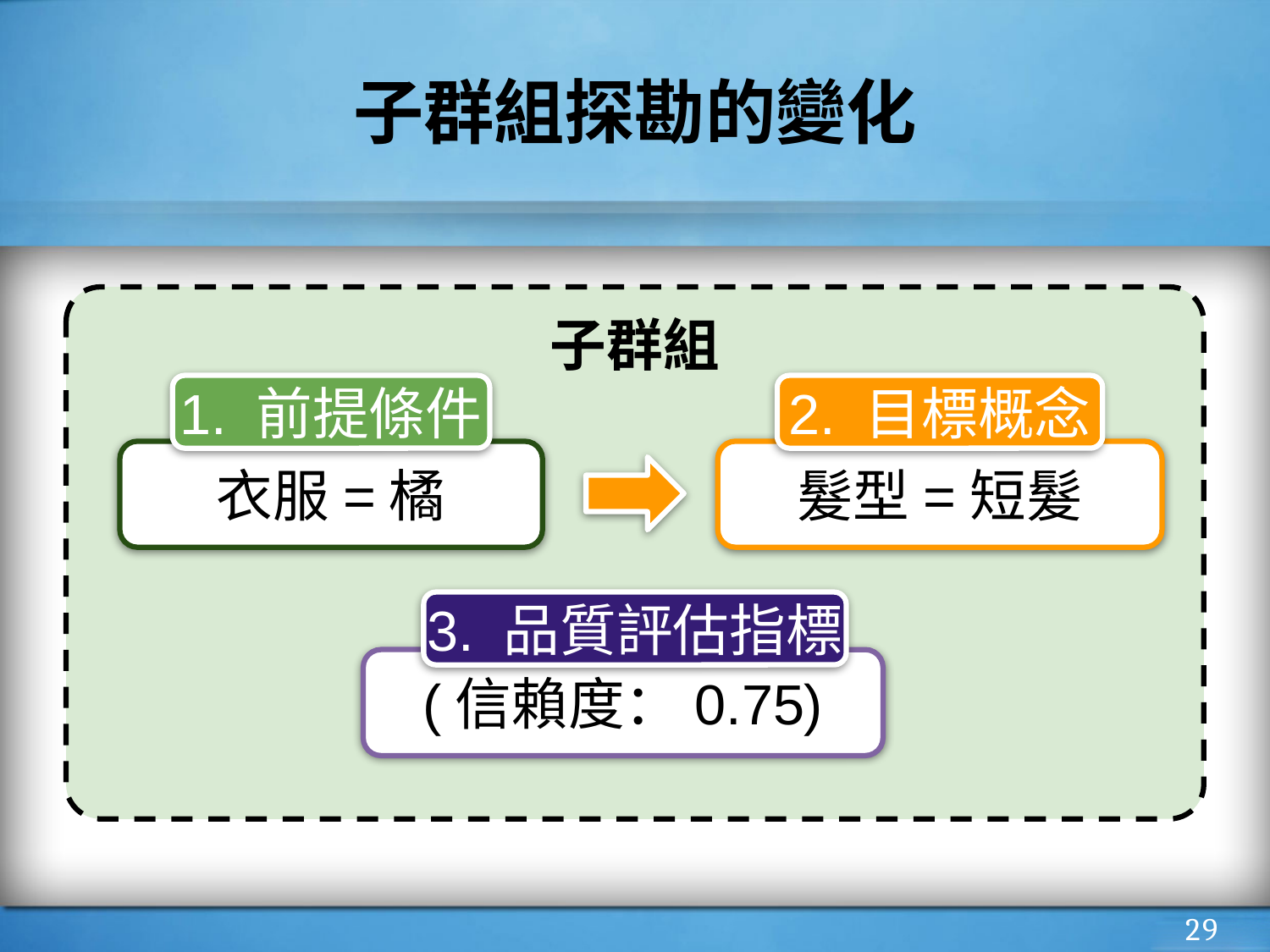

# 子群組探勘的變化

子群組
1. 前提條件
2. 目標概念
衣服=橘
髮型=短髮

3. 品質評估指標
(信賴度：0.75)
29